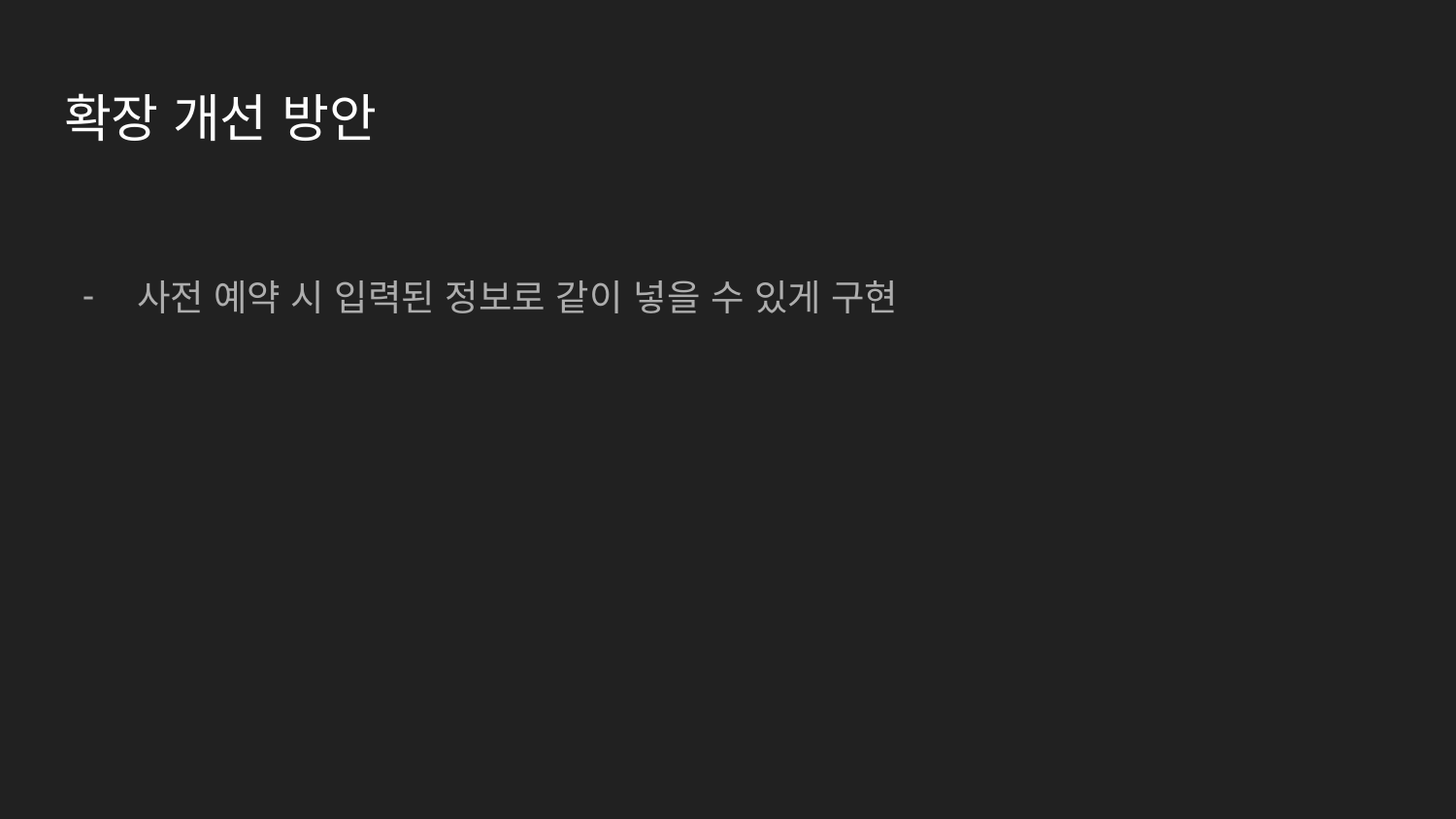

# 확장 개선 방안
사전 예약 시 입력된 정보로 같이 넣을 수 있게 구현